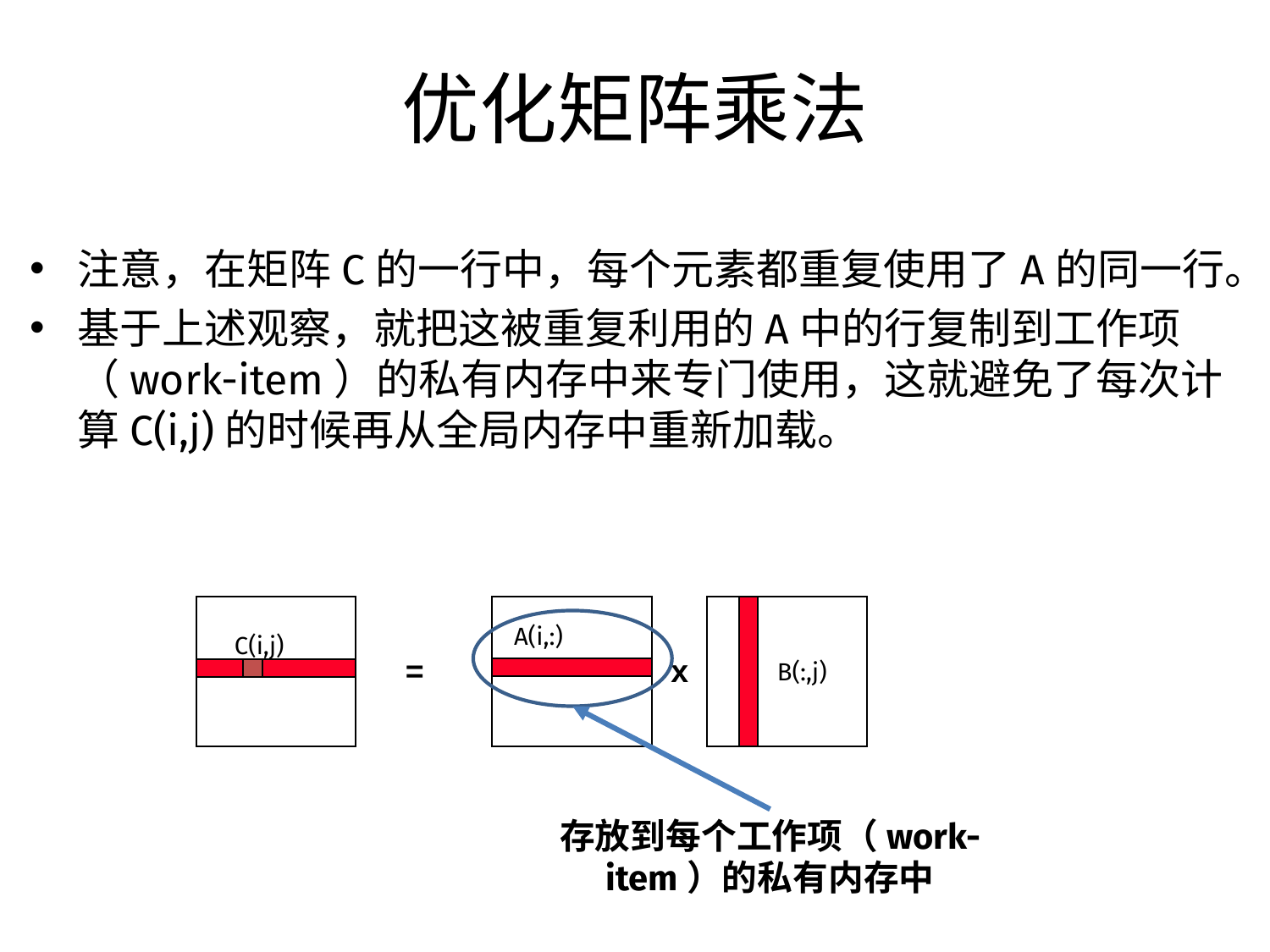

优化矩阵乘法
注意，在矩阵C的一行中，每个元素都重复使用了A的同一行。
基于上述观察，就把这被重复利用的A中的行复制到工作项（work-item）的私有内存中来专门使用，这就避免了每次计算C(i,j)的时候再从全局内存中重新加载。

A(i,:)
C(i,j)
=
x
B(:,j)

存放到每个工作项（work-item）的私有内存中